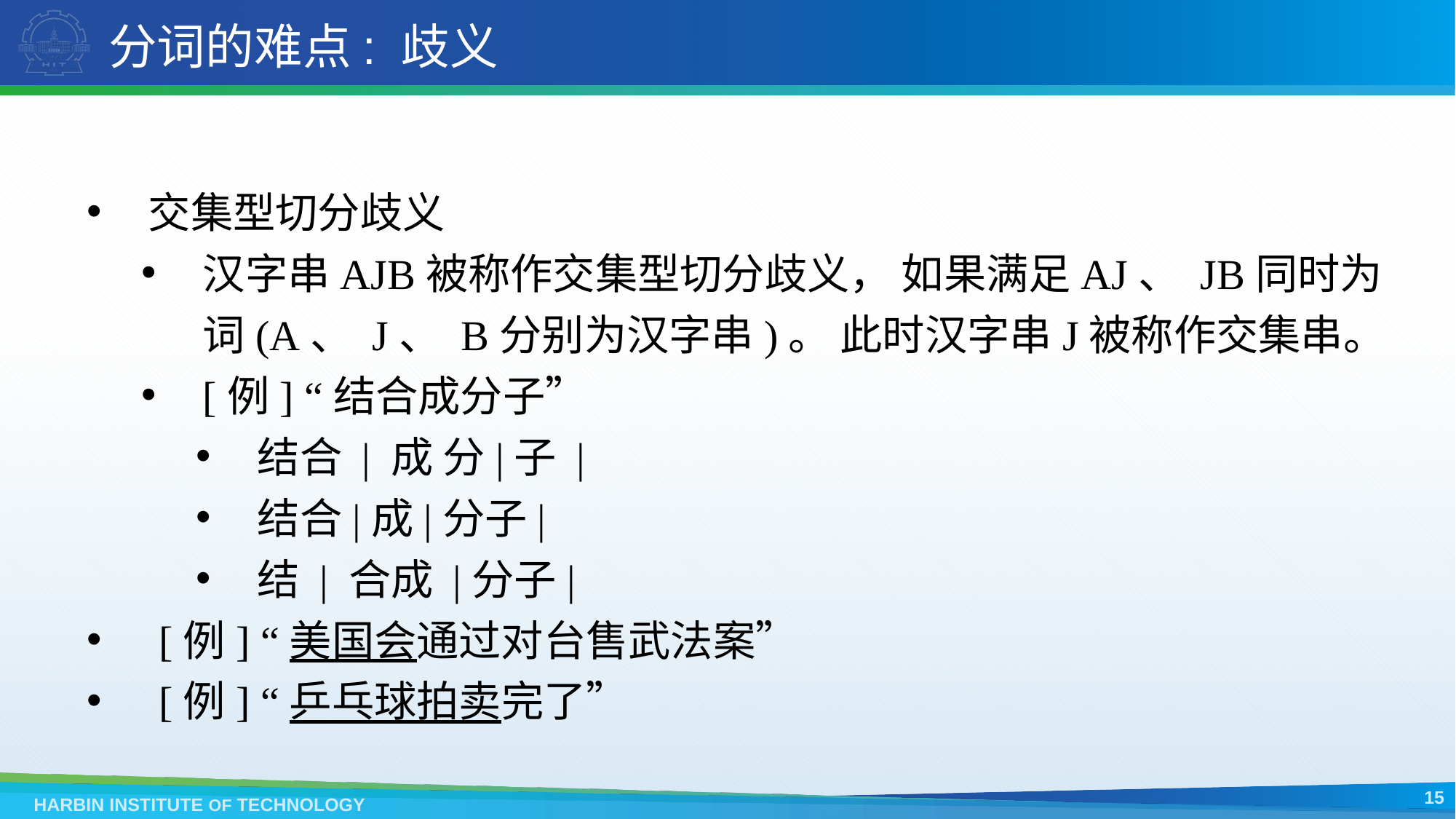

# 分词的难点: 歧义
交集型切分歧义
汉字串AJB被称作交集型切分歧义， 如果满足AJ、 JB同时为词(A、 J、 B分别为汉字串)。 此时汉字串J被称作交集串。
[例] “结合成分子”
结合 | 成 分|子 |
结合|成|分子|
结 | 合成 |分子|
 [例] “美国会通过对台售武法案”
 [例] “乒乓球拍卖完了”
15
HARBIN INSTITUTE OF TECHNOLOGY